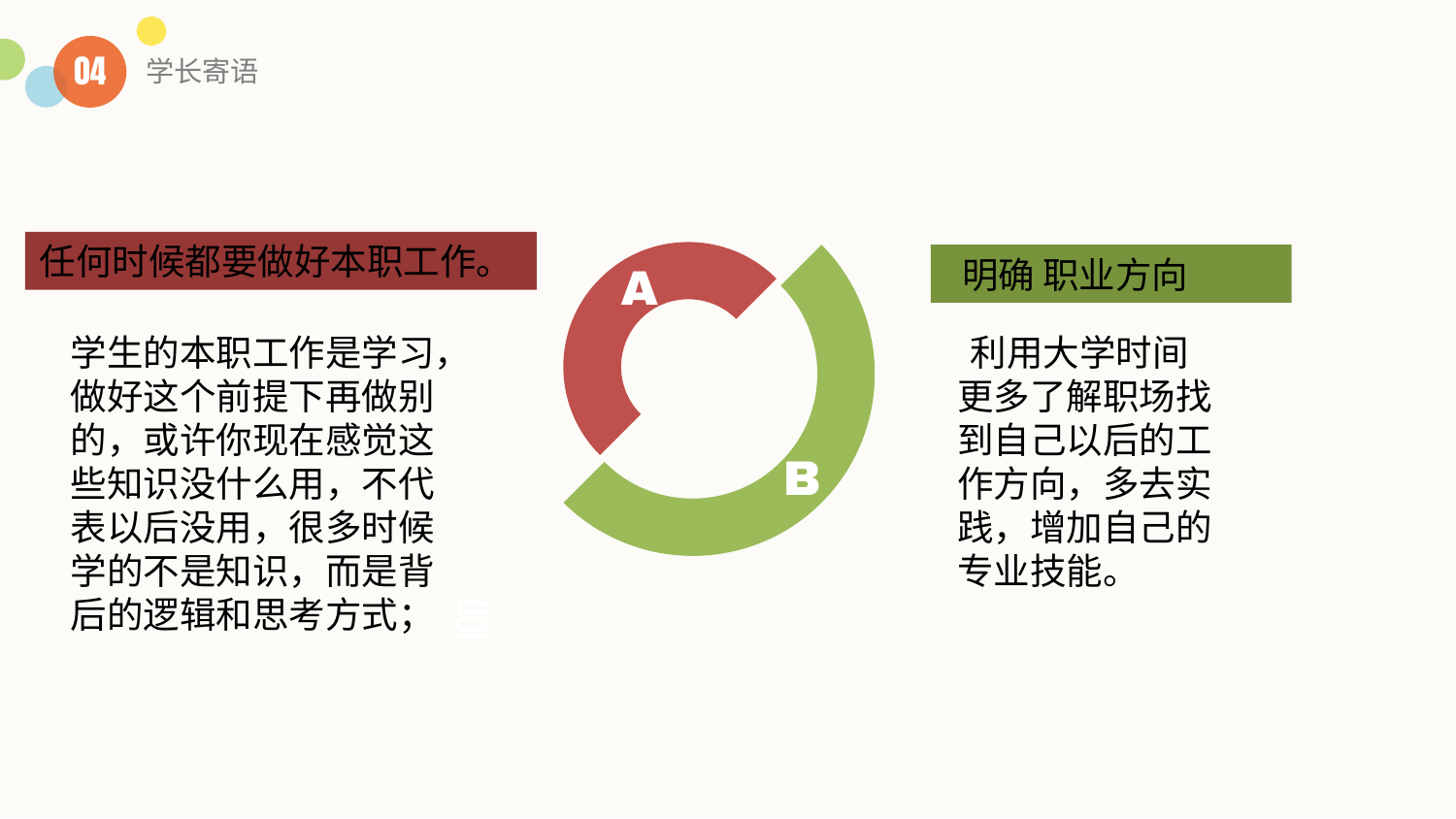

04
学长寄语

A
任何时候都要做好本职工作。
 明确 职业方向

B
学生的本职工作是学习，做好这个前提下再做别的，或许你现在感觉这些知识没什么用，不代表以后没用，很多时候学的不是知识，而是背后的逻辑和思考方式；

 利用大学时间更多了解职场找到自己以后的工作方向，多去实践，增加自己的专业技能。